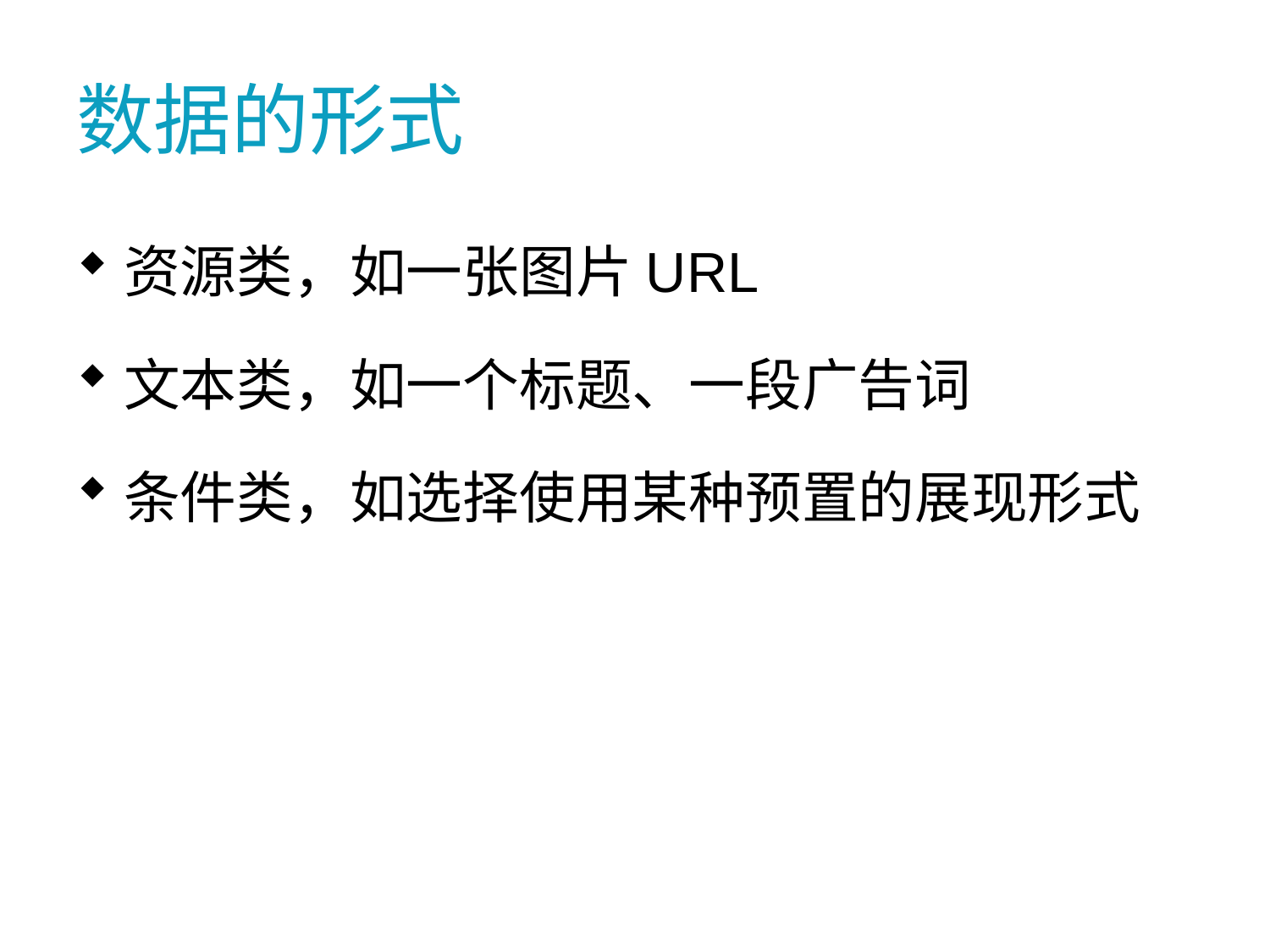

# 数据的形式
资源类，如一张图片URL
文本类，如一个标题、一段广告词
条件类，如选择使用某种预置的展现形式